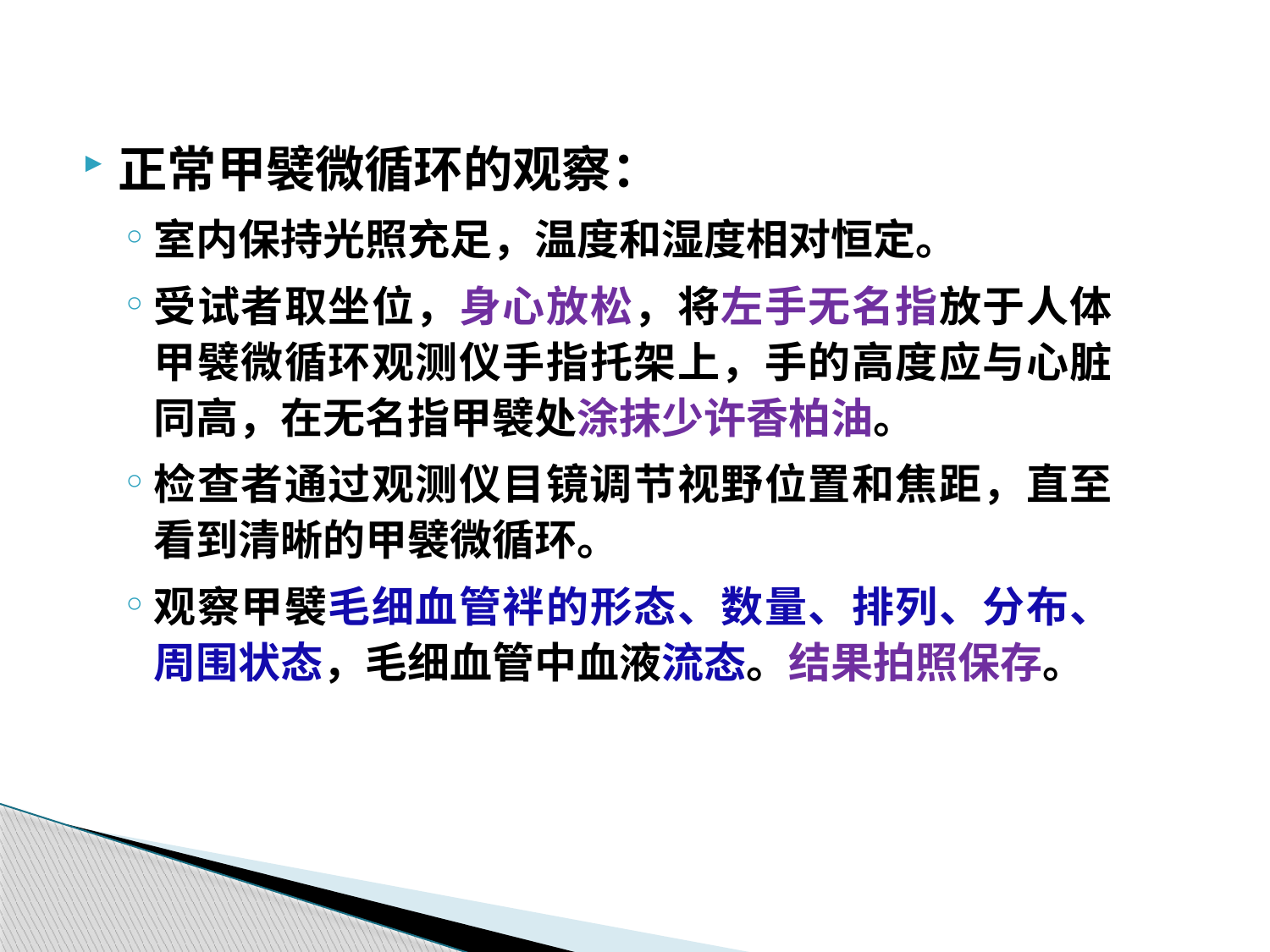

正常甲襞微循环的观察：
室内保持光照充足，温度和湿度相对恒定。
受试者取坐位，身心放松，将左手无名指放于人体甲襞微循环观测仪手指托架上，手的高度应与心脏同高，在无名指甲襞处涂抹少许香柏油。
检查者通过观测仪目镜调节视野位置和焦距，直至看到清晰的甲襞微循环。
观察甲襞毛细血管袢的形态、数量、排列、分布、周围状态，毛细血管中血液流态。结果拍照保存。